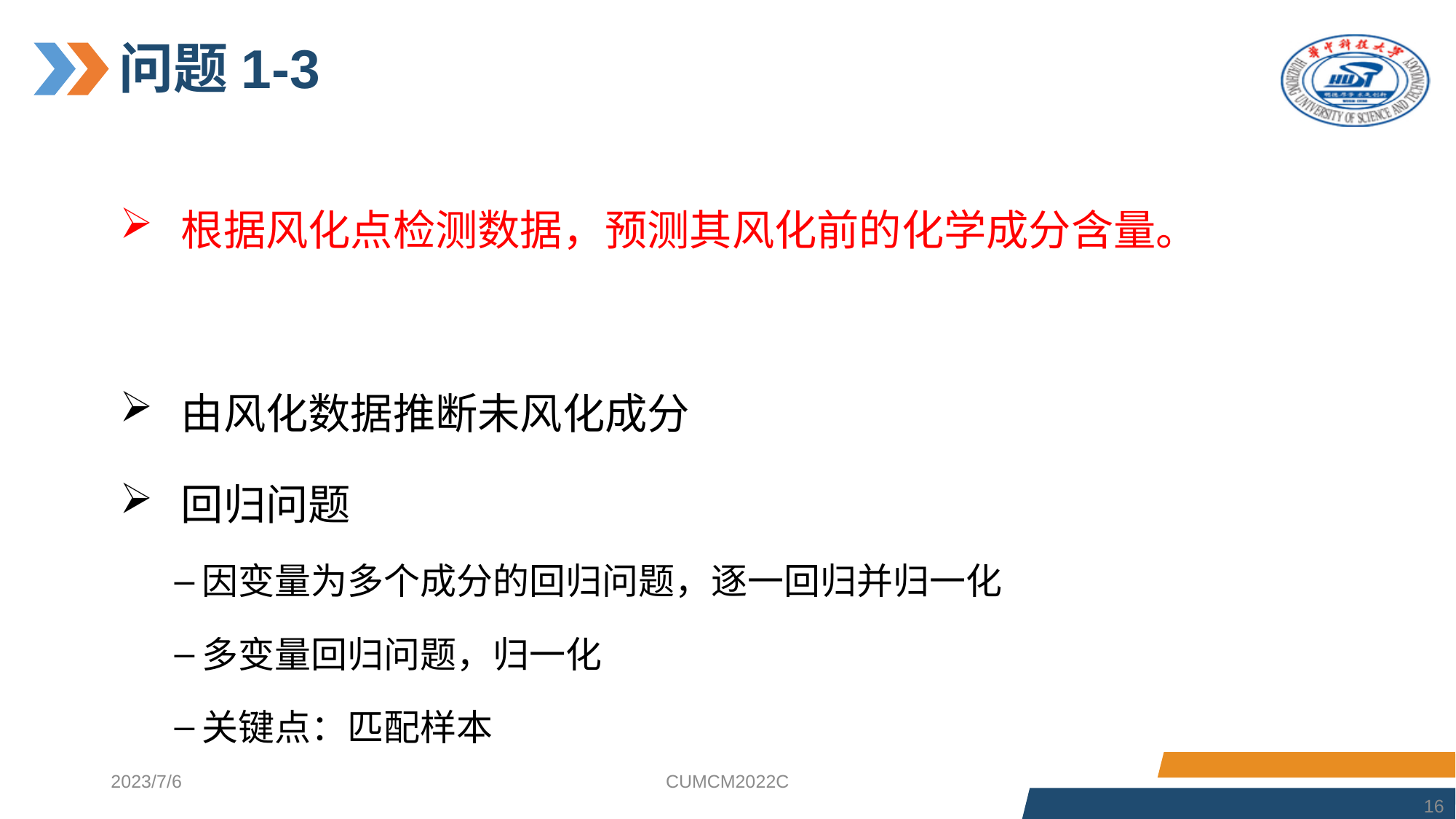

# 问题1-3
根据风化点检测数据，预测其风化前的化学成分含量。

由风化数据推断未风化成分
回归问题
因变量为多个成分的回归问题，逐一回归并归一化
多变量回归问题，归一化
关键点：匹配样本
2023/7/6
CUMCM2022C
16